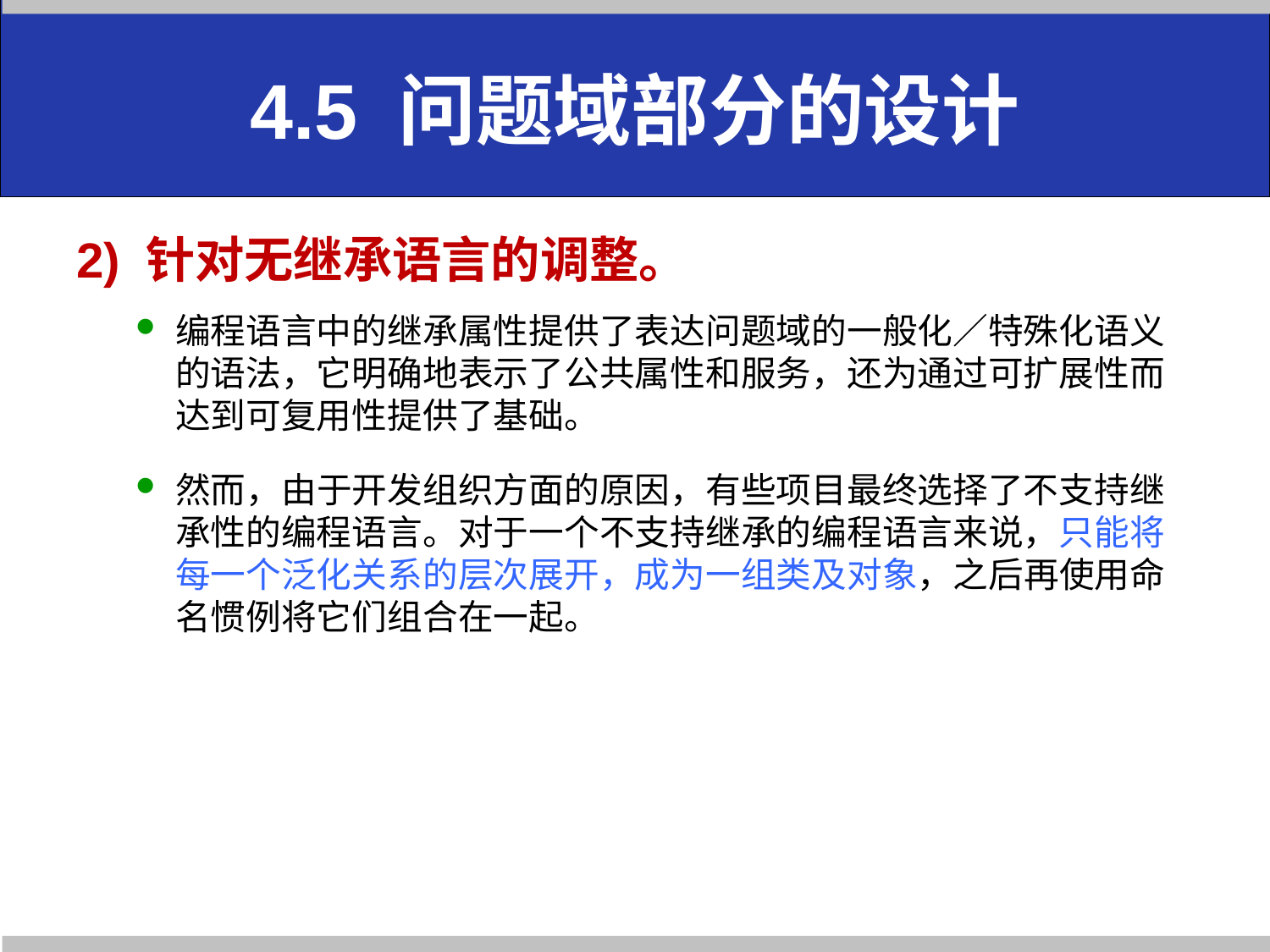

# 4.5 问题域部分的设计
2) 针对无继承语言的调整。
编程语言中的继承属性提供了表达问题域的一般化∕特殊化语义的语法，它明确地表示了公共属性和服务，还为通过可扩展性而达到可复用性提供了基础。
然而，由于开发组织方面的原因，有些项目最终选择了不支持继承性的编程语言。对于一个不支持继承的编程语言来说，只能将每一个泛化关系的层次展开，成为一组类及对象，之后再使用命名惯例将它们组合在一起。
594